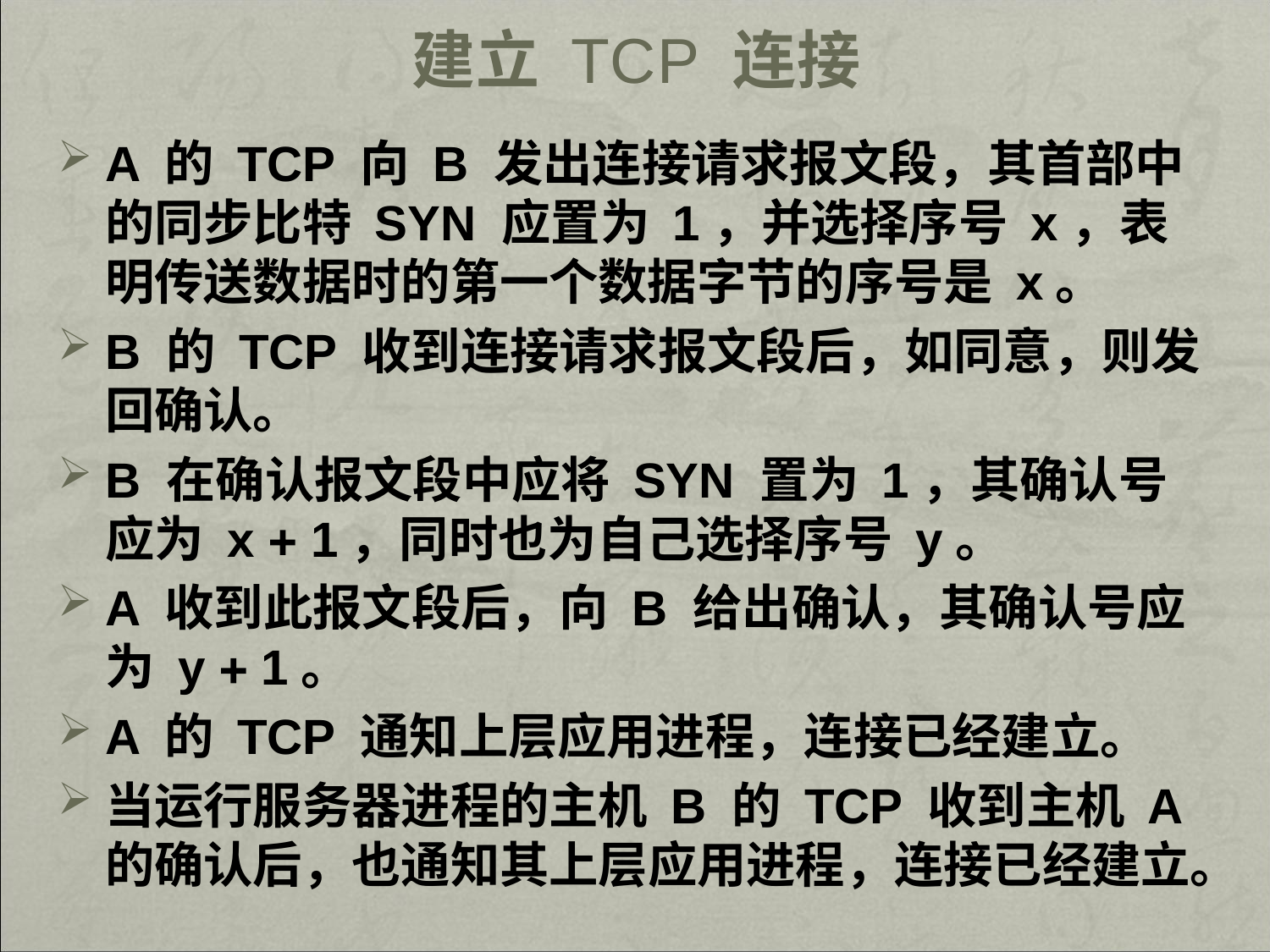

# 建立 TCP 连接
A 的 TCP 向 B 发出连接请求报文段，其首部中的同步比特 SYN 应置为 1，并选择序号 x，表明传送数据时的第一个数据字节的序号是 x。
B 的 TCP 收到连接请求报文段后，如同意，则发回确认。
B 在确认报文段中应将 SYN 置为 1，其确认号应为 x + 1，同时也为自己选择序号 y。
A 收到此报文段后，向 B 给出确认，其确认号应为 y + 1。
A 的 TCP 通知上层应用进程，连接已经建立。
当运行服务器进程的主机 B 的 TCP 收到主机 A 的确认后，也通知其上层应用进程，连接已经建立。